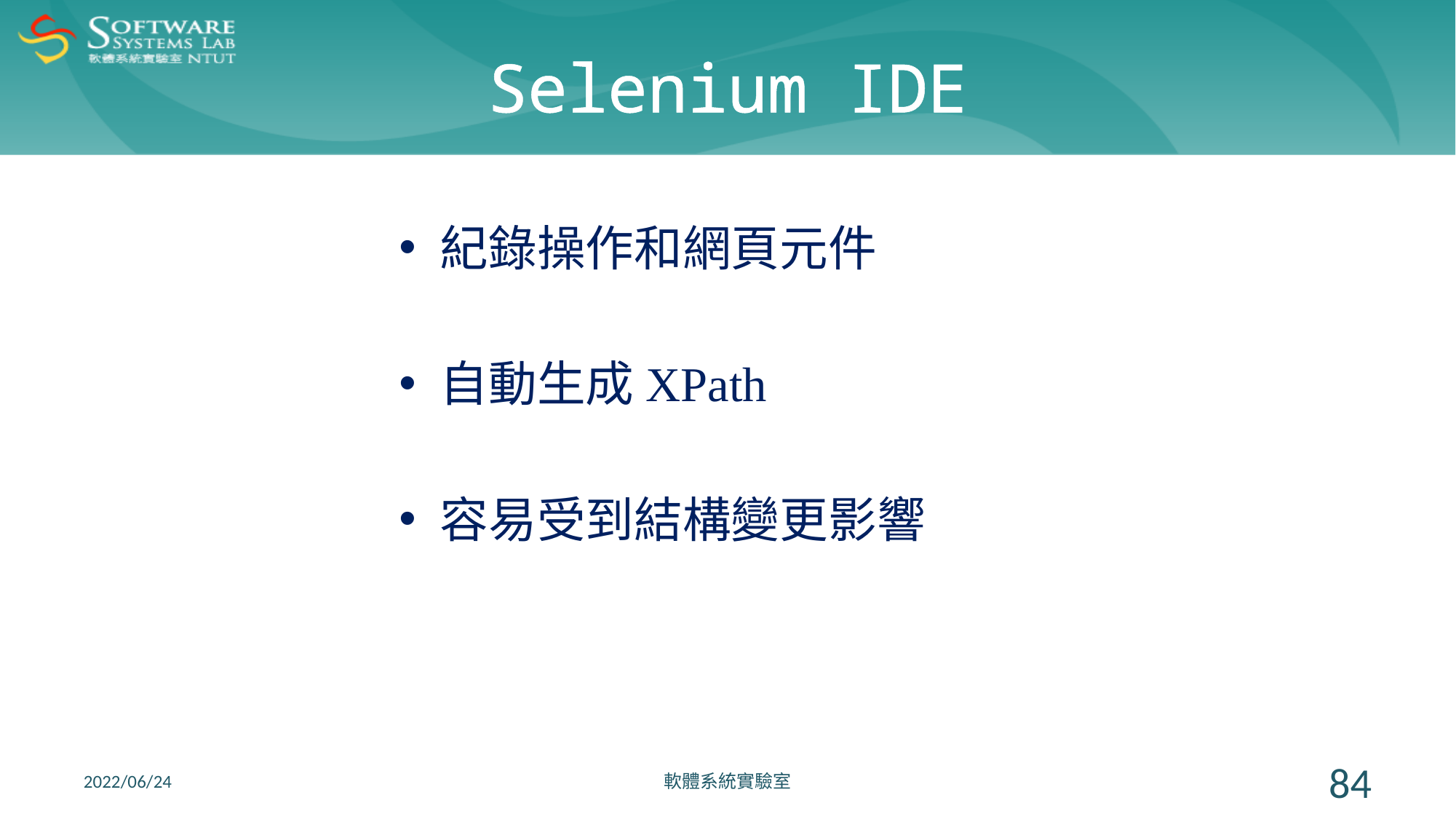

# Selenium IDE
紀錄操作和網頁元件

自動生成XPath

容易受到結構變更影響

2022/06/24
軟體系統實驗室
84